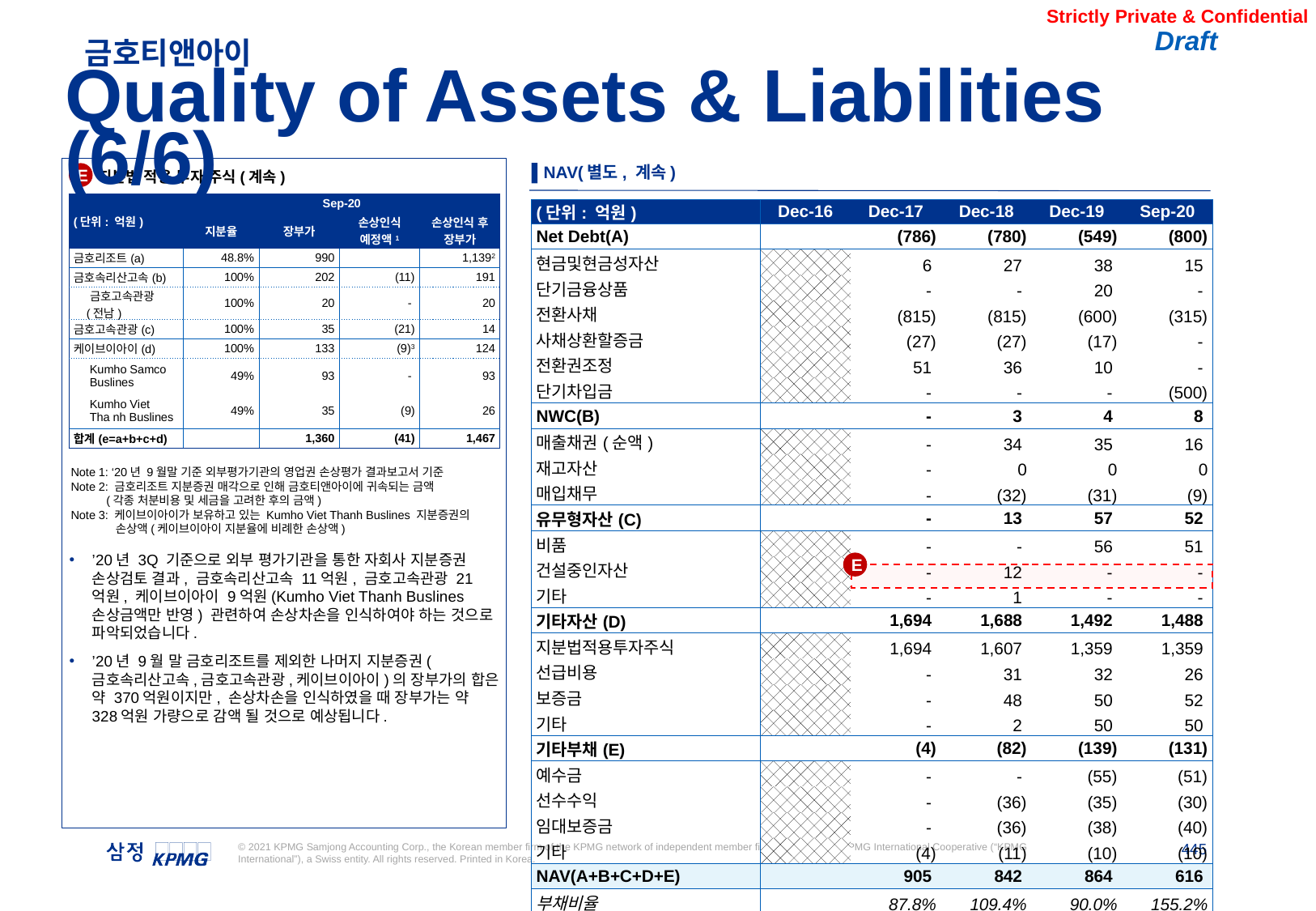

금호티앤아이
Quality of Assets & Liabilities (6/6)
▌NAV(별도, 계속)

지분법 적용 투자 주식(계속)

’20년 3Q 기준으로 외부 평가기관을 통한 자회사 지분증권 손상검토 결과, 금호속리산고속 11억원, 금호고속관광 21억원, 케이브이아이 9억원(Kumho Viet Thanh Buslines 손상금액만 반영) 관련하여 손상차손을 인식하여야 하는 것으로 파악되었습니다.
’20년 9월 말 금호리조트를 제외한 나머지 지분증권(금호속리산고속,금호고속관광,케이브이아이)의 장부가의 합은 약 370억원이지만, 손상차손을 인식하였을 때 장부가는 약 328억원 가량으로 감액 될 것으로 예상됩니다.

E
| (단위: 억원) | Sep-20 |  |  |  |
| --- | --- | --- | --- | --- |
|  | 지분율 | 장부가 | 손상인식 예정액1 | 손상인식 후 장부가 |
| 금호리조트(a) | 48.8% | 990 |  | 1,1392 |
| 금호속리산고속(b) | 100% | 202 | (11) | 191 |
| 금호고속관광 (전남) | 100% | 20 | - | 20 |
| 금호고속관광(c) | 100% | 35 | (21) | 14 |
| 케이브이아이(d) | 100% | 133 | (9)3 | 124 |
| Kumho Samco Buslines | 49% | 93 | - | 93 |
| Kumho Viet Tha nh Buslines | 49% | 35 | (9) | 26 |
| 합계(e=a+b+c+d) |  | 1,360 | (41) | 1,467 |
| (단위: 억원) | Dec-16 | Dec-17 | Dec-18 | Dec-19 | Sep-20 |
| --- | --- | --- | --- | --- | --- |
| Net Debt(A) |  | (786) | (780) | (549) | (800) |
| 현금및현금성자산 |  | 6 | 27 | 38 | 15 |
| 단기금융상품 |  | - | - | 20 | - |
| 전환사채 |  | (815) | (815) | (600) | (315) |
| 사채상환할증금 |  | (27) | (27) | (17) | - |
| 전환권조정 |  | 51 | 36 | 10 | - |
| 단기차입금 |  | - | - | - | (500) |
| NWC(B) |  | - | 3 | 4 | 8 |
| 매출채권(순액) |  | - | 34 | 35 | 16 |
| 재고자산 |  | - | 0 | 0 | 0 |
| 매입채무 |  | - | (32) | (31) | (9) |
| 유무형자산(C) |  | - | 13 | 57 | 52 |
| 비품 |  | - | - | 56 | 51 |
| 건설중인자산 |  | - | 12 | - | - |
| 기타 |  | - | 1 | - | - |
| 기타자산(D) |  | 1,694 | 1,688 | 1,492 | 1,488 |
| 지분법적용투자주식 |  | 1,694 | 1,607 | 1,359 | 1,359 |
| 선급비용 |  | - | 31 | 32 | 26 |
| 보증금 |  | - | 48 | 50 | 52 |
| 기타 |  | - | 2 | 50 | 50 |
| 기타부채(E) |  | (4) | (82) | (139) | (131) |
| 예수금 |  | - | - | (55) | (51) |
| 선수수익 |  | - | (36) | (35) | (30) |
| 임대보증금 |  | - | (36) | (38) | (40) |
| 기타 |  | (4) | (11) | (10) | (10) |
| NAV(A+B+C+D+E) |  | 905 | 842 | 864 | 616 |
| 부채비율 |  | 87.8% | 109.4% | 90.0% | 155.2% |
Note 1: ‘20년 9월말 기준 외부평가기관의 영업권 손상평가 결과보고서 기준
Note 2: 금호리조트 지분증권 매각으로 인해 금호티앤아이에 귀속되는 금액
           (각종 처분비용 및 세금을 고려한 후의 금액)
Note 3: 케이브이아이가 보유하고 있는 Kumho Viet Thanh Buslines 지분증권의
             손상액(케이브이아이 지분율에 비례한 손상액)
E